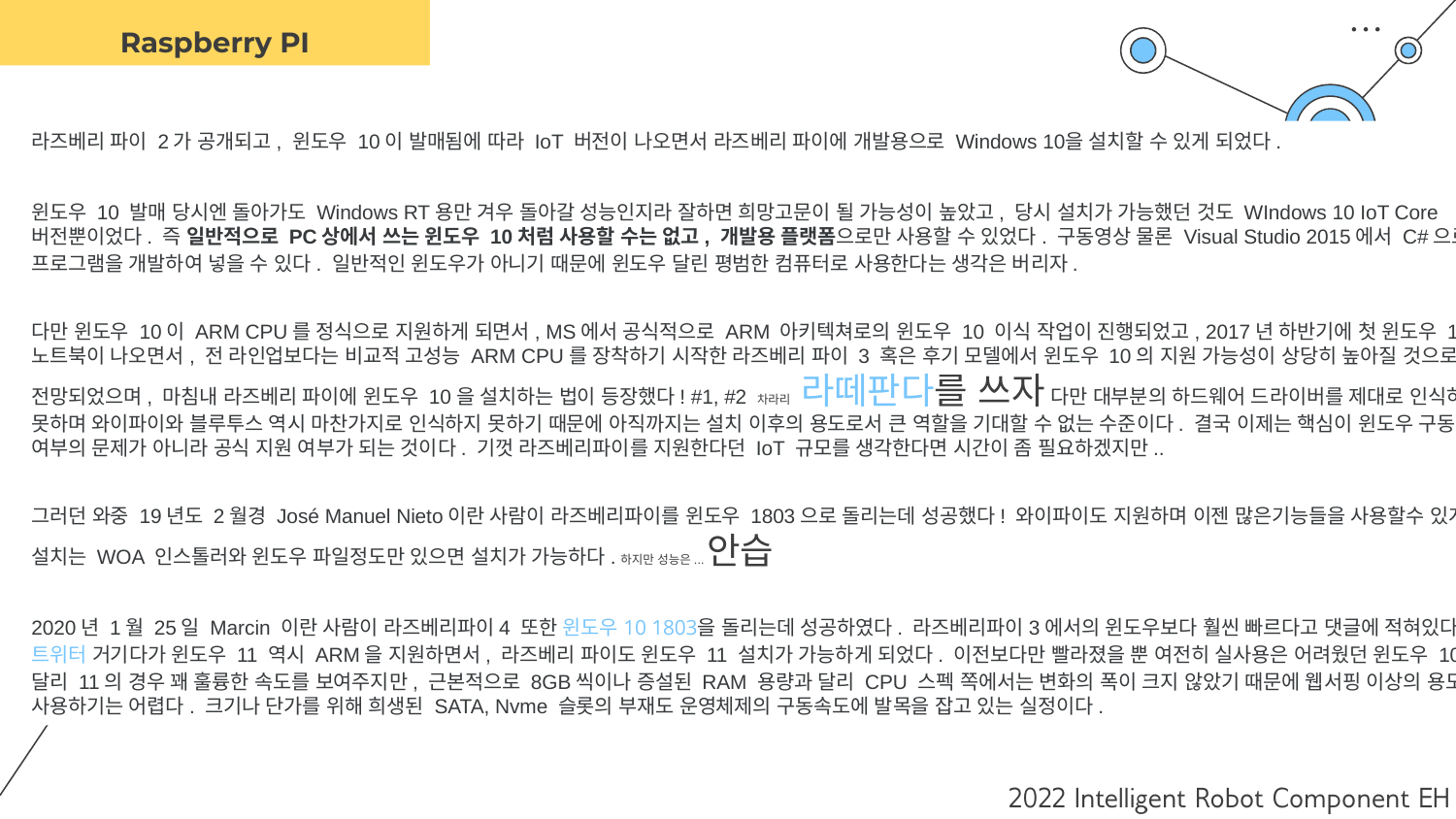

Raspberry PI
라즈베리 파이 2가 공개되고, 윈도우 10이 발매됨에 따라 IoT 버전이 나오면서 라즈베리 파이에 개발용으로 Windows 10을 설치할 수 있게 되었다.
윈도우 10 발매 당시엔 돌아가도 Windows RT용만 겨우 돌아갈 성능인지라 잘하면 희망고문이 될 가능성이 높았고, 당시 설치가 가능했던 것도 WIndows 10 IoT Core 버전뿐이었다. 즉 일반적으로 PC상에서 쓰는 윈도우 10처럼 사용할 수는 없고, 개발용 플랫폼으로만 사용할 수 있었다. 구동영상 물론 Visual Studio 2015에서 C#으로 프로그램을 개발하여 넣을 수 있다. 일반적인 윈도우가 아니기 때문에 윈도우 달린 평범한 컴퓨터로 사용한다는 생각은 버리자.
다만 윈도우 10이 ARM CPU를 정식으로 지원하게 되면서, MS에서 공식적으로 ARM 아키텍쳐로의 윈도우 10 이식 작업이 진행되었고, 2017년 하반기에 첫 윈도우 10 ARM 노트북이 나오면서, 전 라인업보다는 비교적 고성능 ARM CPU를 장착하기 시작한 라즈베리 파이 3 혹은 후기 모델에서 윈도우 10의 지원 가능성이 상당히 높아질 것으로 전망되었으며, 마침내 라즈베리 파이에 윈도우 10을 설치하는 법이 등장했다! #1, #2 차라리 라떼판다를 쓰자 다만 대부분의 하드웨어 드라이버를 제대로 인식하지 못하며 와이파이와 블루투스 역시 마찬가지로 인식하지 못하기 때문에 아직까지는 설치 이후의 용도로서 큰 역할을 기대할 수 없는 수준이다. 결국 이제는 핵심이 윈도우 구동 가능 여부의 문제가 아니라 공식 지원 여부가 되는 것이다. 기껏 라즈베리파이를 지원한다던 IoT 규모를 생각한다면 시간이 좀 필요하겠지만..
그러던 와중 19년도 2월경 José Manuel Nieto이란 사람이 라즈베리파이를 윈도우 1803으로 돌리는데 성공했다! 와이파이도 지원하며 이젠 많은기능들을 사용할수 있게됐다.
설치는 WOA 인스톨러와 윈도우 파일정도만 있으면 설치가 가능하다.하지만 성능은...안습
2020년 1월 25일 Marcin 이란 사람이 라즈베리파이4 또한 윈도우 10 1803을 돌리는데 성공하였다. 라즈베리파이3에서의 윈도우보다 훨씬 빠르다고 댓글에 적혀있다. 트위터 거기다가 윈도우 11 역시 ARM을 지원하면서, 라즈베리 파이도 윈도우 11 설치가 가능하게 되었다. 이전보다만 빨라졌을 뿐 여전히 실사용은 어려웠던 윈도우 10과 달리 11의 경우 꽤 훌륭한 속도를 보여주지만, 근본적으로 8GB씩이나 증설된 RAM 용량과 달리 CPU 스펙 쪽에서는 변화의 폭이 크지 않았기 때문에 웹서핑 이상의 용도로 사용하기는 어렵다. 크기나 단가를 위해 희생된 SATA, Nvme 슬롯의 부재도 운영체제의 구동속도에 발목을 잡고 있는 실정이다.
2022 Intelligent Robot Component EH